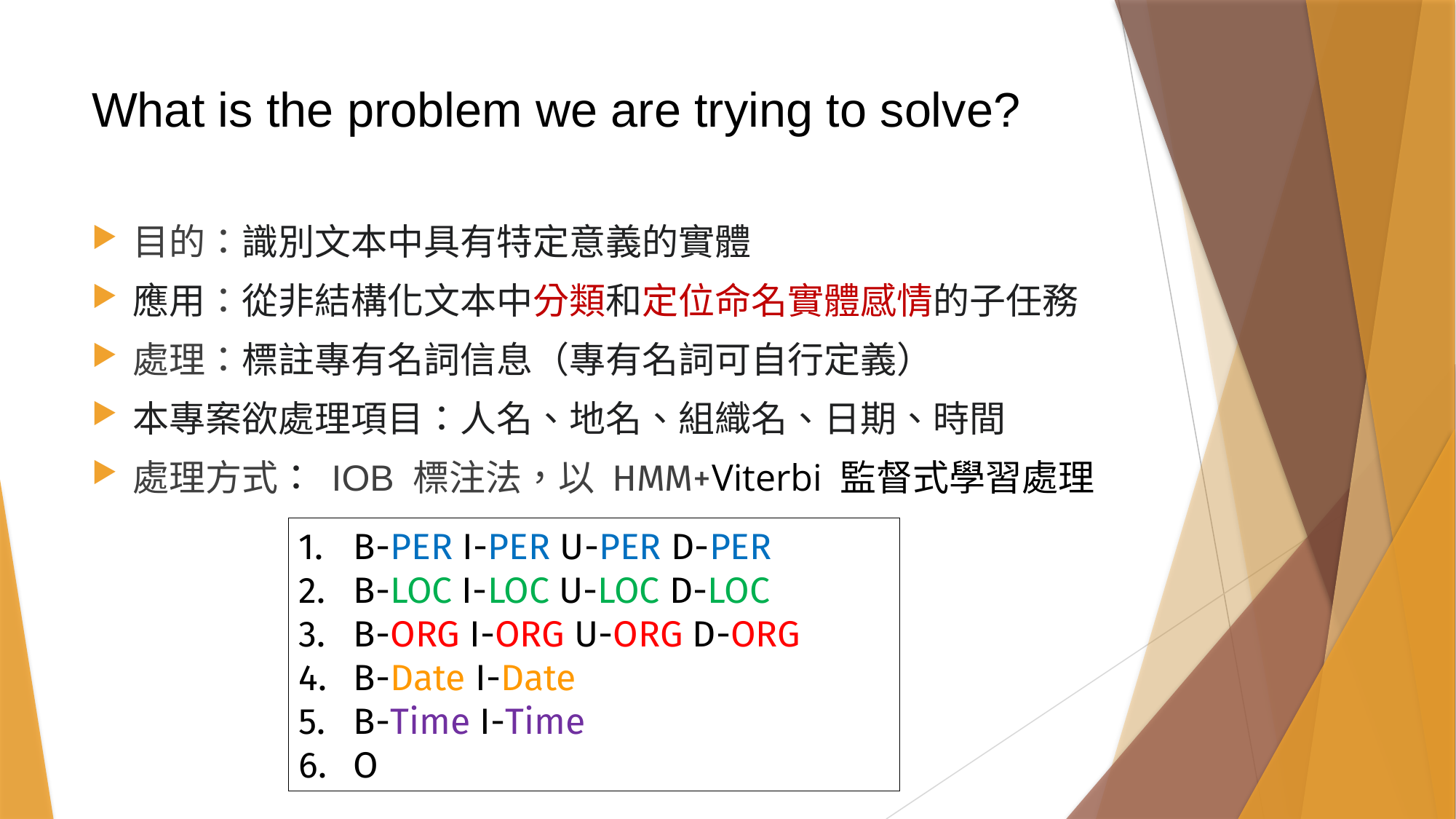

# What is the problem we are trying to solve?
目的：識別文本中具有特定意義的實體
應用：從非結構化文本中分類和定位命名實體感情的子任務
處理：標註專有名詞信息（專有名詞可自行定義）
本專案欲處理項目：人名、地名、組織名、日期、時間
處理方式： IOB 標注法，以 HMM+Viterbi 監督式學習處理
B-PER I-PER U-PER D-PER
B-LOC I-LOC U-LOC D-LOC
B-ORG I-ORG U-ORG D-ORG
B-Date I-Date
B-Time I-Time
O